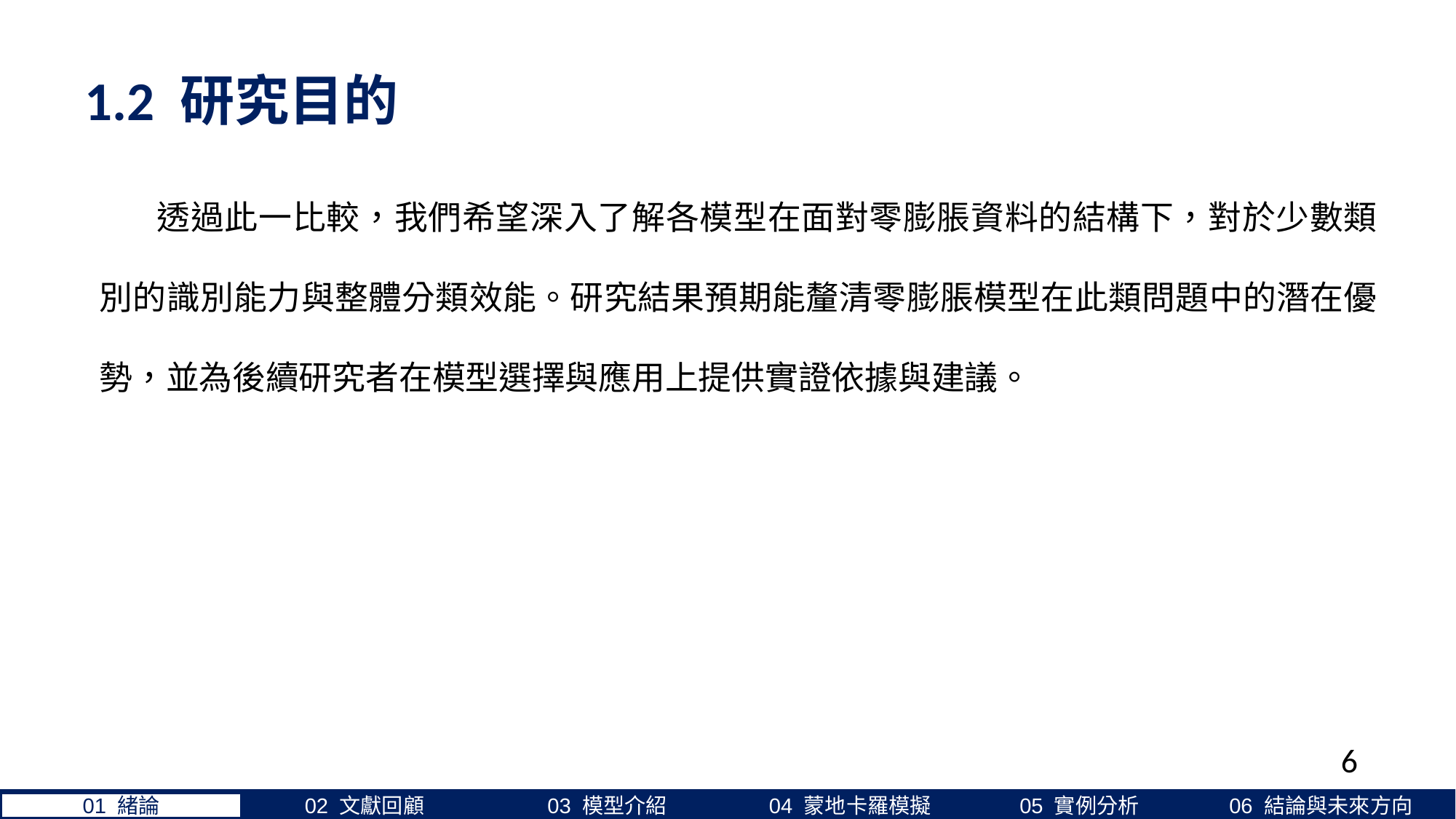

1.2 研究目的
      透過此一比較，我們希望深入了解各模型在面對零膨脹資料的結構下，對於少數類別的識別能力與整體分類效能。研究結果預期能釐清零膨脹模型在此類問題中的潛在優勢，並為後續研究者在模型選擇與應用上提供實證依據與建議。